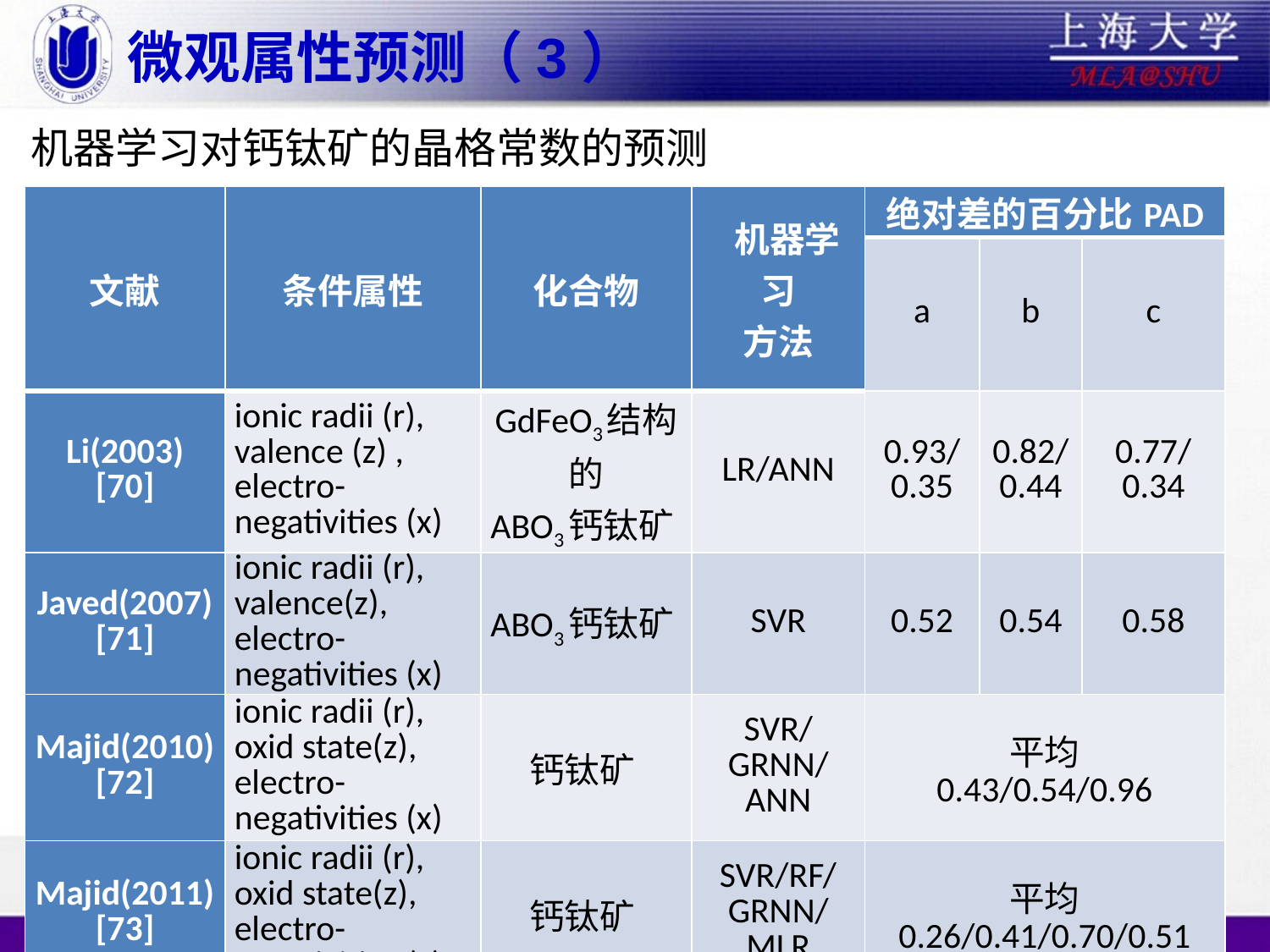

# 微观属性预测（3）
机器学习对钙钛矿的晶格常数的预测
| 文献 | 条件属性 | 化合物 | 机器学习 方法 | 绝对差的百分比PAD |  |  |
| --- | --- | --- | --- | --- | --- | --- |
|  |  |  |  | a | b | c |
| Li(2003) [70] | ionic radii (r), valence (z) , electro-negativities (x) | GdFeO3结构的 ABO3钙钛矿 | LR/ANN | 0.93/ 0.35 | 0.82/ 0.44 | 0.77/ 0.34 |
| Javed(2007) [71] | ionic radii (r), valence(z), electro-negativities (x) | ABO3钙钛矿 | SVR | 0.52 | 0.54 | 0.58 |
| Majid(2010) [72] | ionic radii (r), oxid state(z), electro-negativities (x) | 钙钛矿 | SVR/GRNN/ ANN | 平均 0.43/0.54/0.96 |  |  |
| Majid(2011) [73] | ionic radii (r), oxid state(z), electro-negativities (x) | 钙钛矿 | SVR/RF/ GRNN/MLR | 平均 0.26/0.41/0.70/0.51 |  |  |